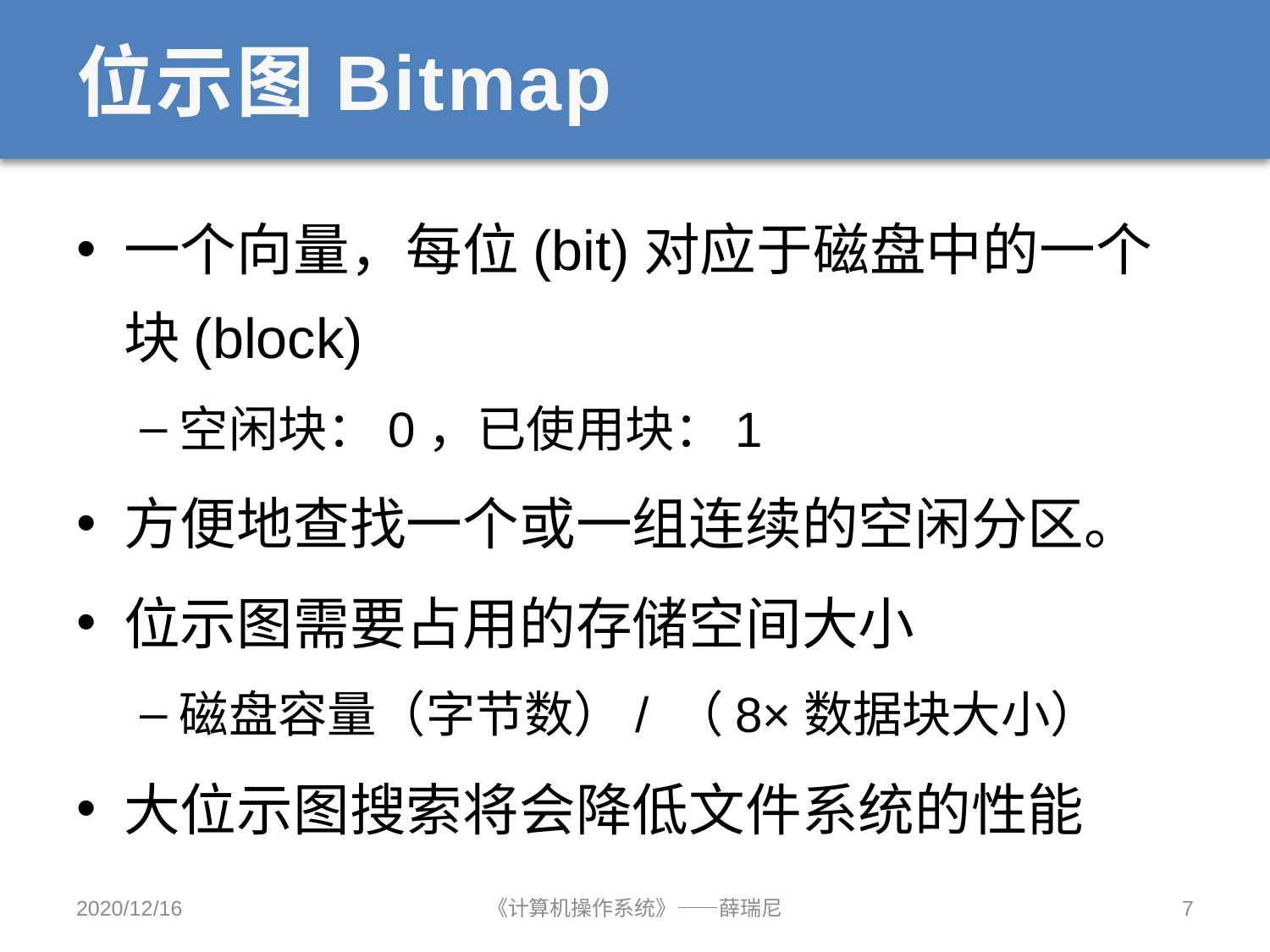

# 位示图Bitmap
一个向量，每位(bit)对应于磁盘中的一个块(block)
空闲块：0，已使用块：1
方便地查找一个或一组连续的空闲分区。
位示图需要占用的存储空间大小
磁盘容量（字节数）/ （8×数据块大小）
大位示图搜索将会降低文件系统的性能
2020/12/16
《计算机操作系统》——薛瑞尼
7